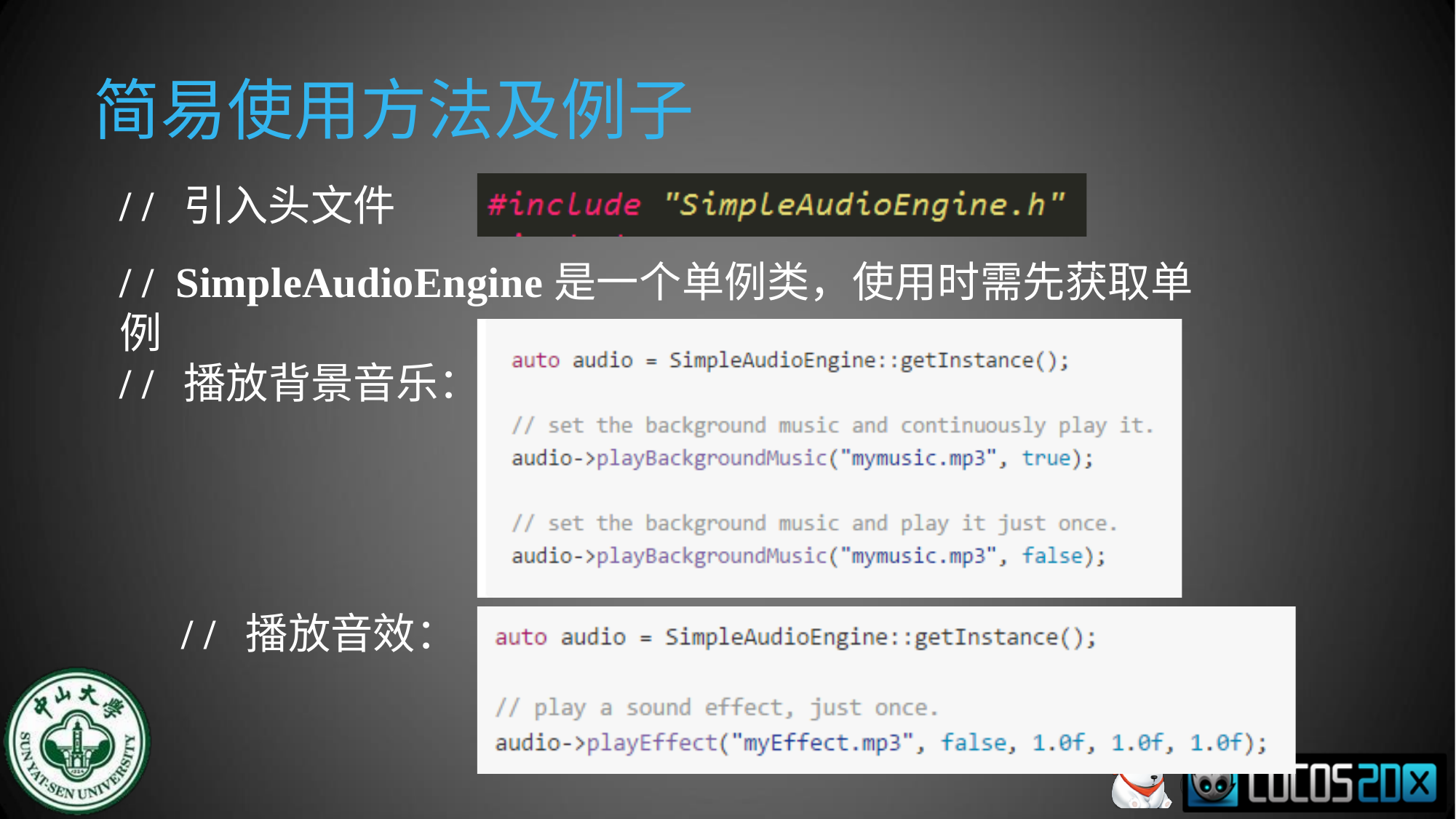

# 简易使用方法及例子
/ /	引入头文件
/ /	SimpleAudioEngine是一个单例类，使用时需先获取单例
/ /	播放背景音乐：

/ /	播放音效：